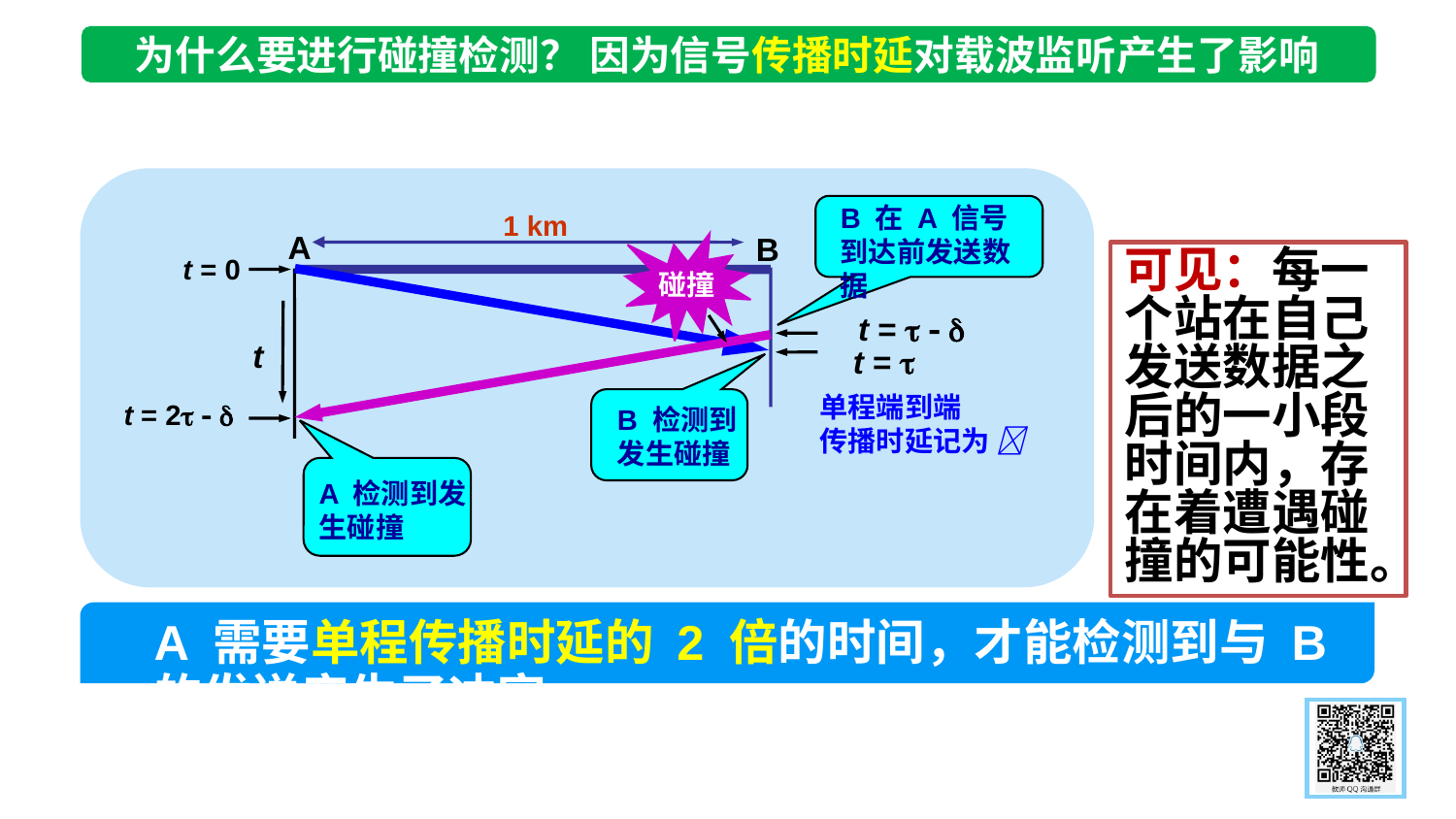

为什么要进行碰撞检测？ 因为信号传播时延对载波监听产生了影响

B 在 A 信号到达前发送数据

  t = τ − δ

1 km
A
B
碰撞

可见：每一个站在自己发送数据之后的一小段时间内，存在着遭遇碰撞的可能性。

t = 0

t
  t = τ

B 检测到发生碰撞

单程端到端
传播时延记为 τ
t = 2τ − δ

A 检测到发生碰撞

A 需要单程传播时延的 2 倍的时间，才能检测到与 B 的发送产生了冲突。